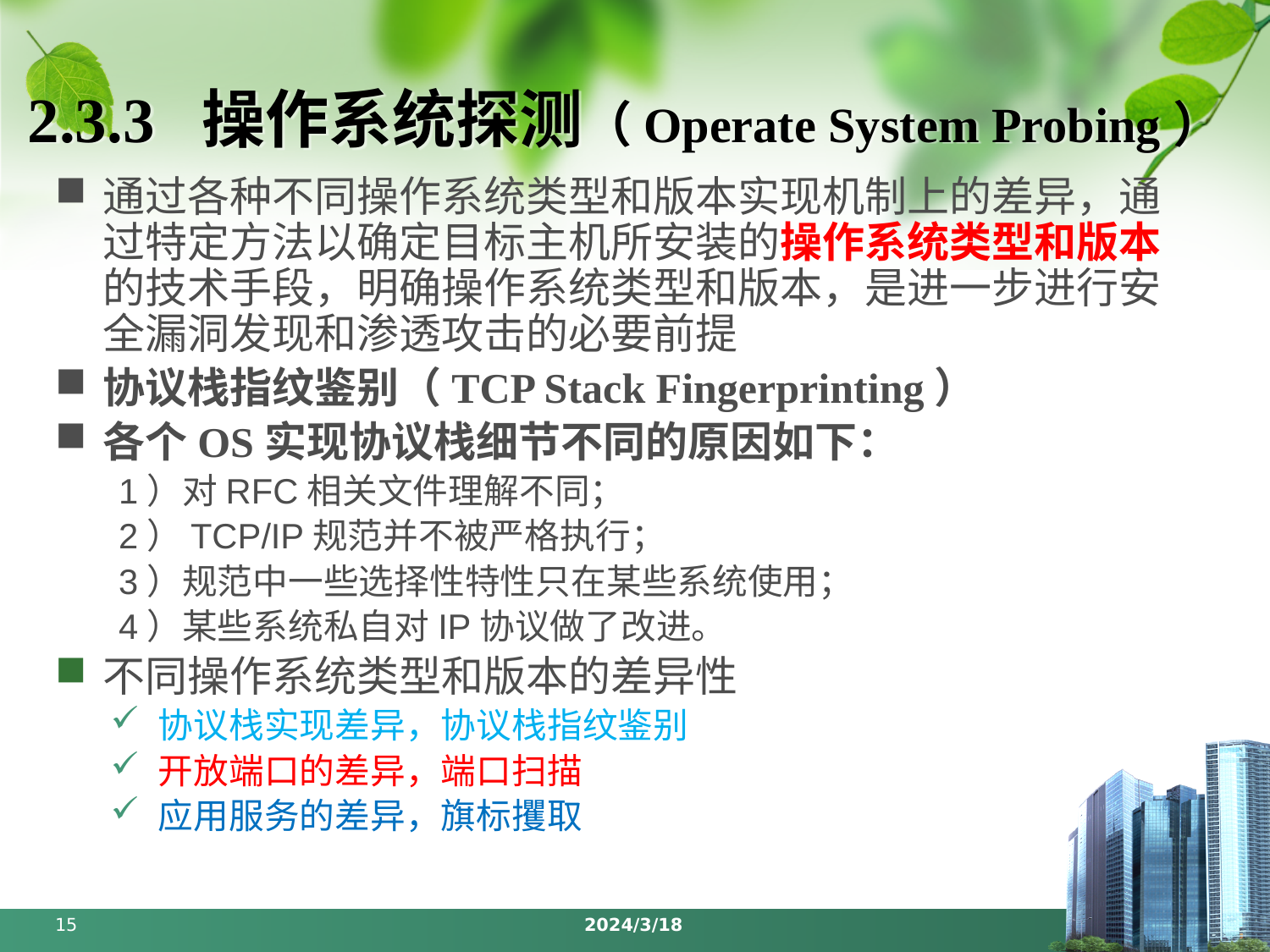

# 2.3.3  操作系统探测（Operate System Probing）
通过各种不同操作系统类型和版本实现机制上的差异，通过特定方法以确定目标主机所安装的操作系统类型和版本的技术手段，明确操作系统类型和版本，是进一步进行安全漏洞发现和渗透攻击的必要前提
协议栈指纹鉴别（TCP Stack Fingerprinting）
各个OS实现协议栈细节不同的原因如下：
1）对RFC相关文件理解不同；
2）TCP/IP规范并不被严格执行；
3）规范中一些选择性特性只在某些系统使用；
4）某些系统私自对IP协议做了改进。
不同操作系统类型和版本的差异性
协议栈实现差异，协议栈指纹鉴别
开放端口的差异，端口扫描
应用服务的差异，旗标攫取
15
2024/3/18